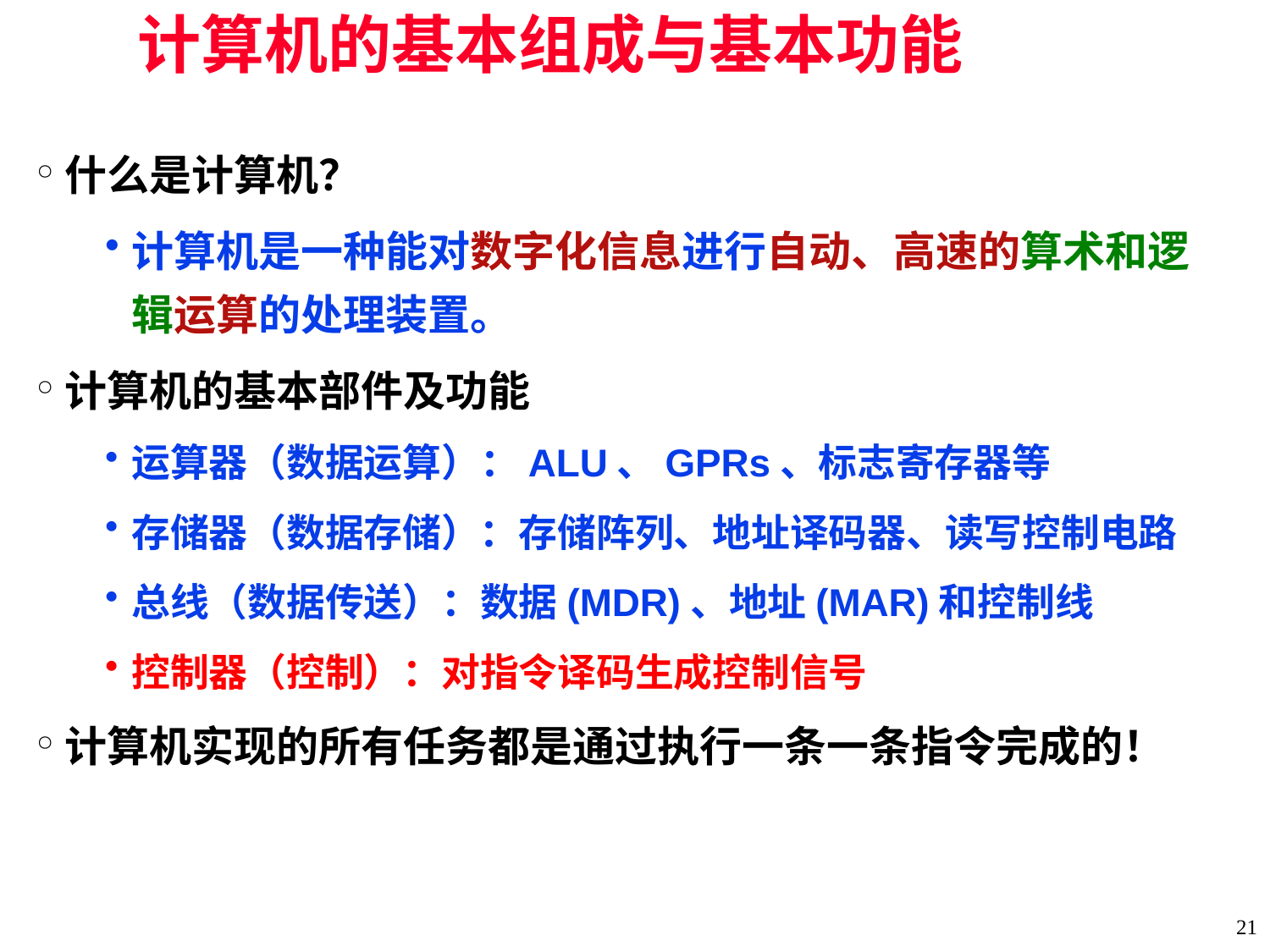

计算机的基本组成与基本功能
什么是计算机？
计算机是一种能对数字化信息进行自动、高速的算术和逻辑运算的处理装置。
计算机的基本部件及功能
运算器（数据运算）：ALU、GPRs、标志寄存器等
存储器（数据存储）：存储阵列、地址译码器、读写控制电路
总线（数据传送）：数据(MDR)、地址(MAR)和控制线
控制器（控制）：对指令译码生成控制信号
计算机实现的所有任务都是通过执行一条一条指令完成的！
21